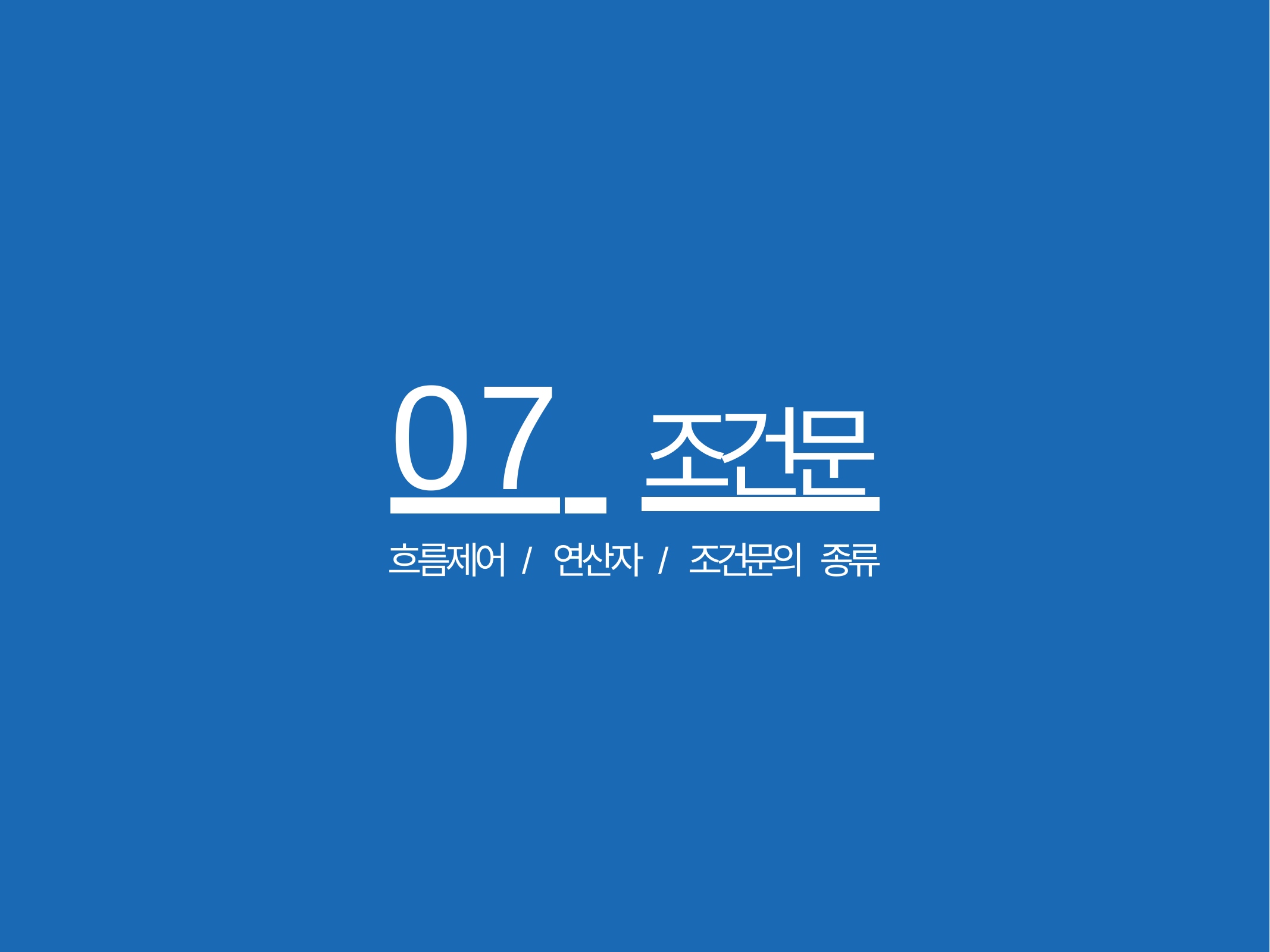

# 07 조건문
흐름제어 / 연산자 / 조건문의  종류